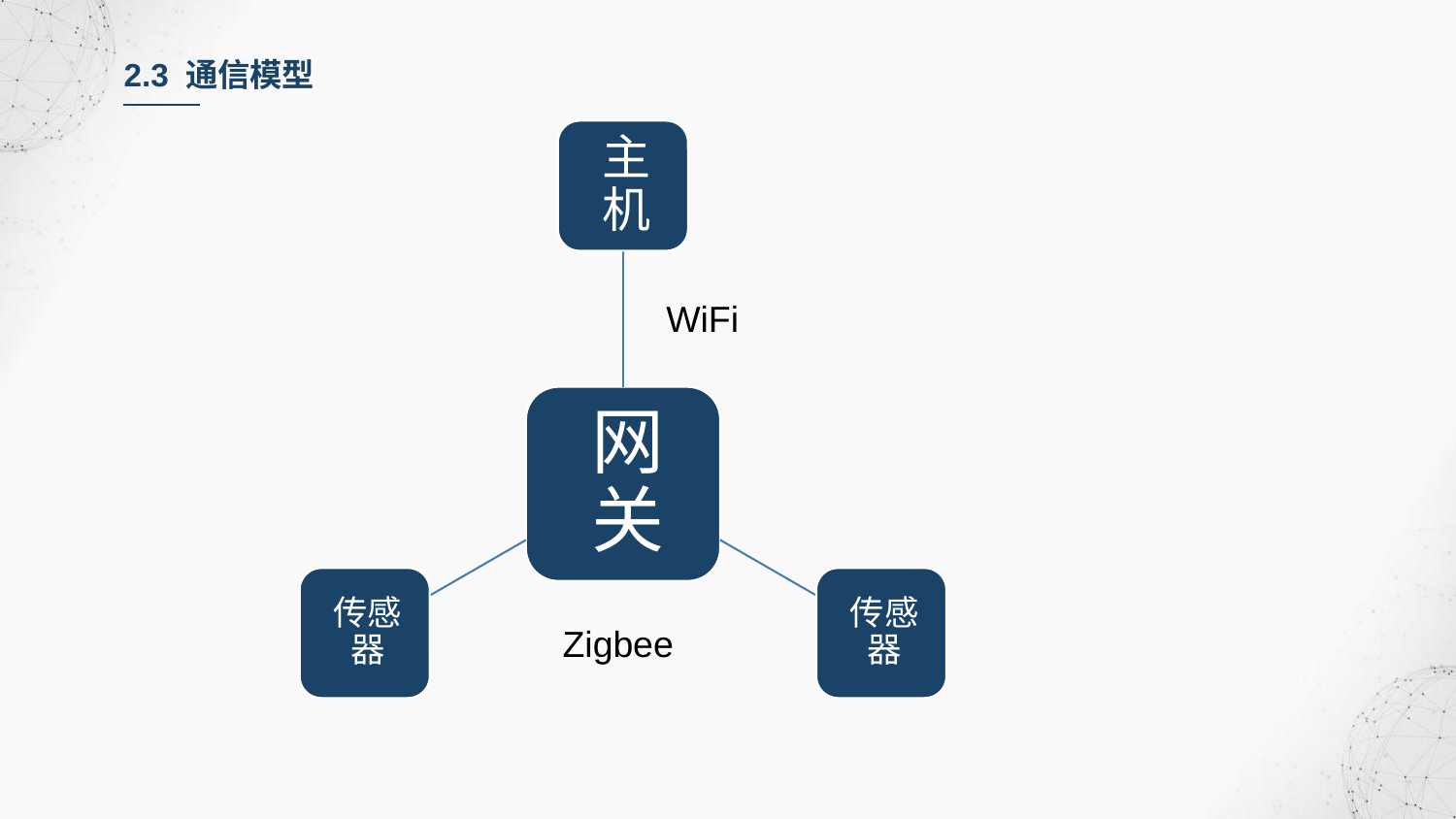

2.3 通信模型
网关
主机
传感器
传感器

WiFi
Zigbee